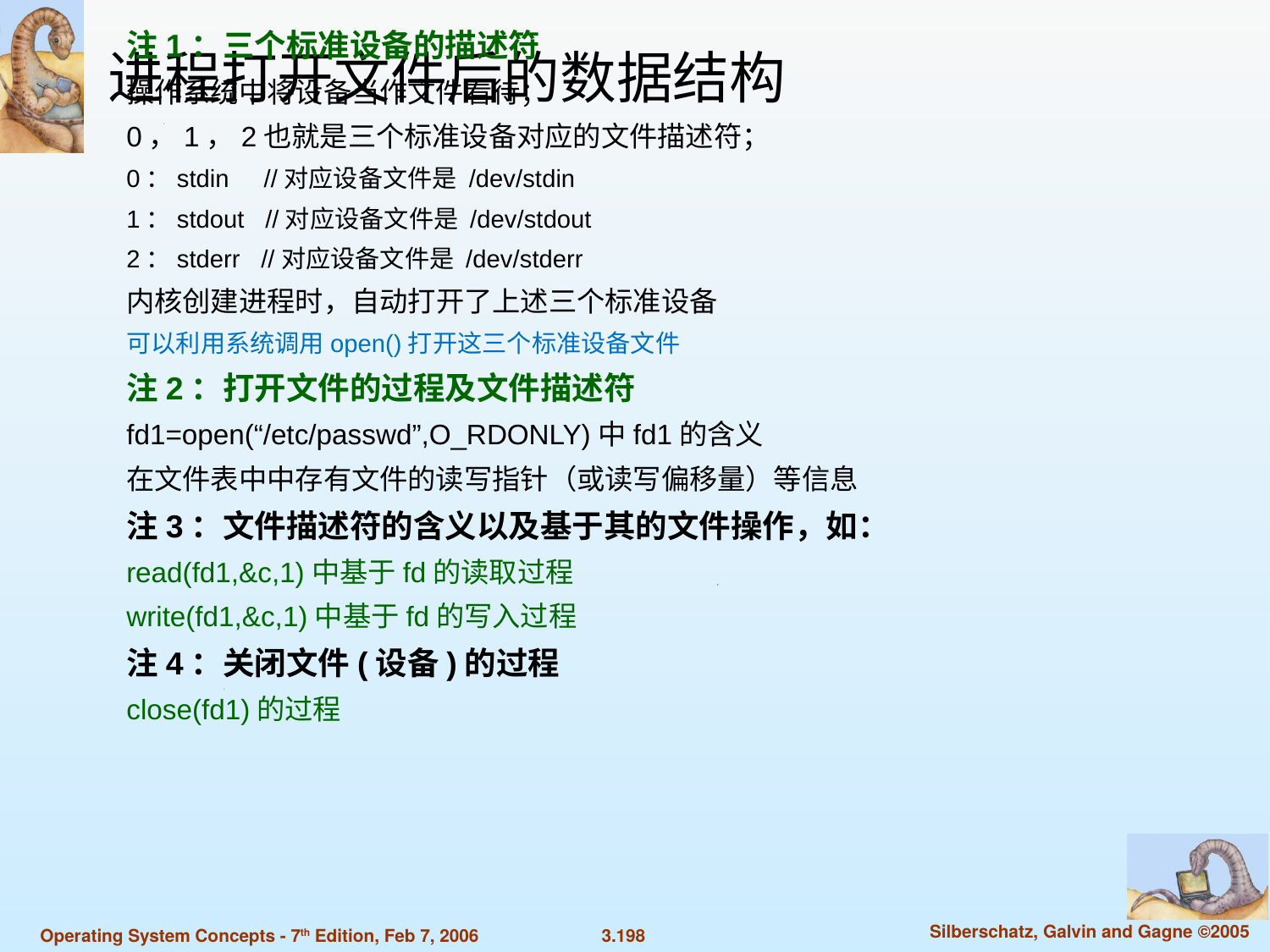

进程打开文件后的数据结构
注1：三个标准设备的描述符
操作系统中将设备当作文件看待；
0，1，2也就是三个标准设备对应的文件描述符；
0：stdin     //对应设备文件是 /dev/stdin
1：stdout   //对应设备文件是 /dev/stdout
2：stderr   //对应设备文件是 /dev/stderr
内核创建进程时，自动打开了上述三个标准设备
可以利用系统调用open()打开这三个标准设备文件
注2：打开文件的过程及文件描述符
fd1=open(“/etc/passwd”,O_RDONLY)中fd1的含义
在文件表中中存有文件的读写指针（或读写偏移量）等信息
注3：文件描述符的含义以及基于其的文件操作，如：
read(fd1,&c,1)中基于fd的读取过程
write(fd1,&c,1)中基于fd的写入过程
注4：关闭文件(设备)的过程
close(fd1)的过程